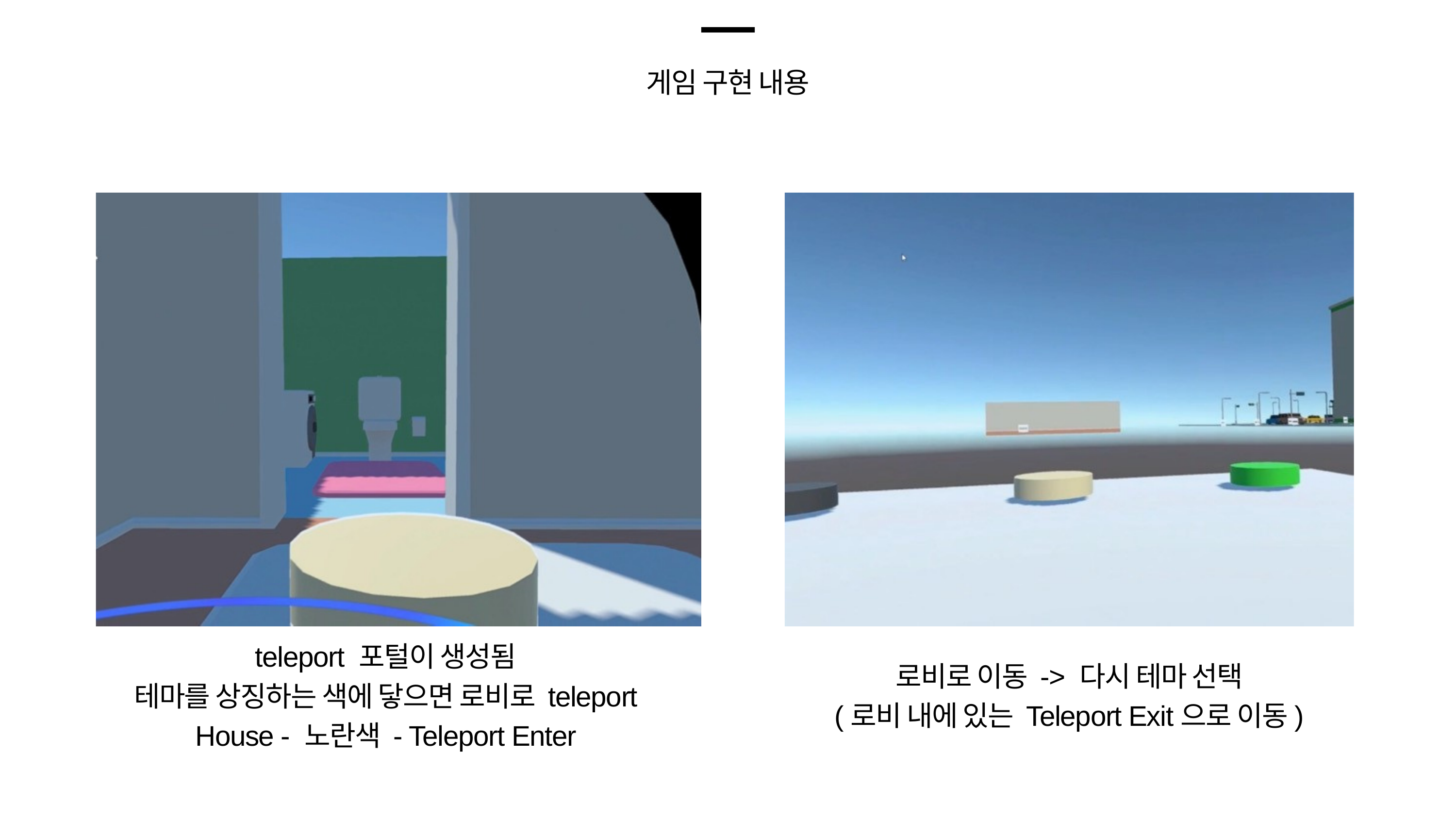

게임 구현 내용

teleport 포털이 생성됨
테마를 상징하는 색에 닿으면 로비로 teleport
House - 노란색 - Teleport Enter
로비로 이동 -> 다시 테마 선택
(로비 내에 있는 Teleport Exit으로 이동)